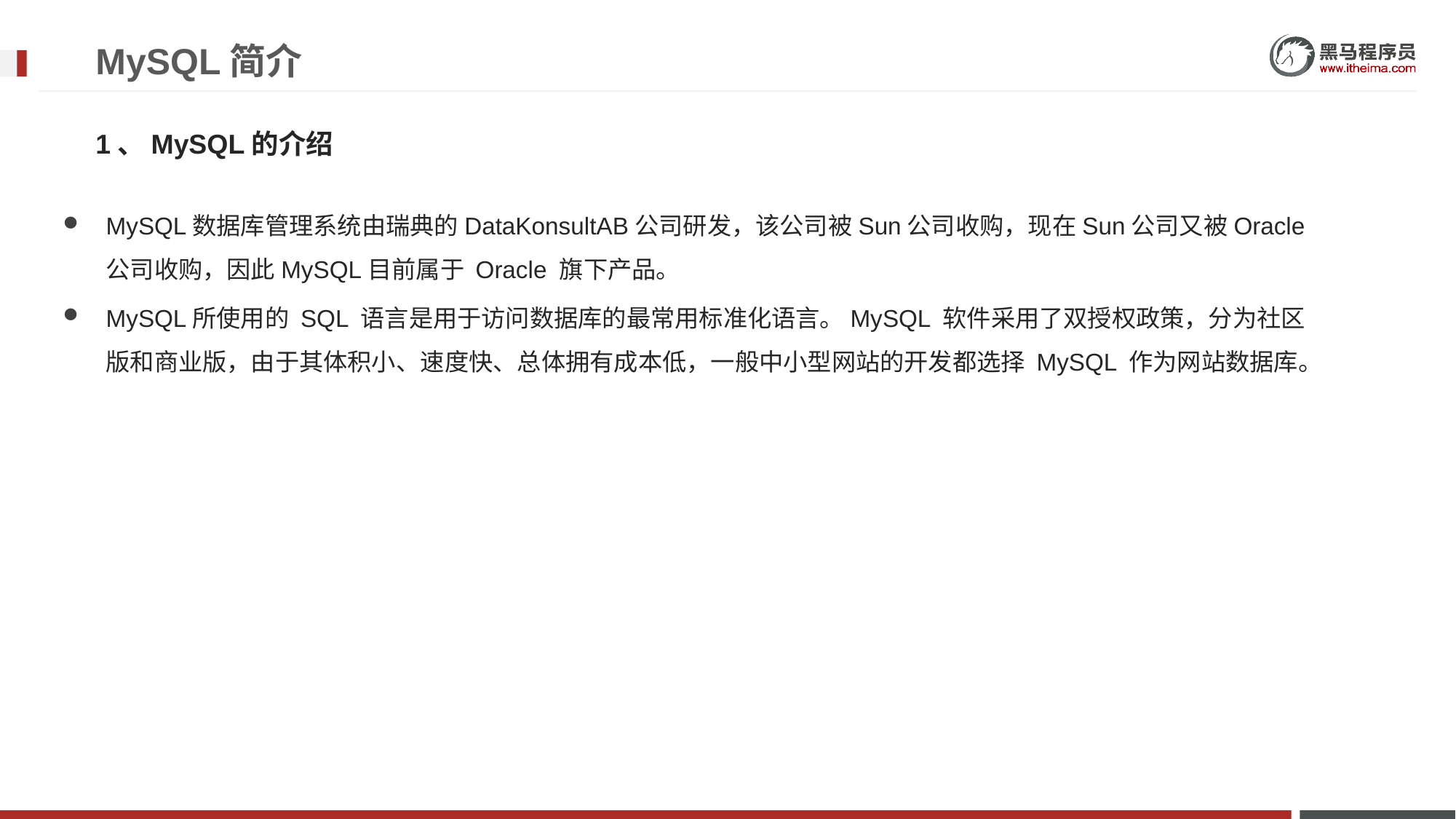

# MySQL简介
1、MySQL的介绍
MySQL数据库管理系统由瑞典的DataKonsultAB公司研发，该公司被Sun公司收购，现在Sun公司又被Oracle公司收购，因此MySQL目前属于 Oracle 旗下产品。
MySQL所使用的 SQL 语言是用于访问数据库的最常用标准化语言。MySQL 软件采用了双授权政策，分为社区版和商业版，由于其体积小、速度快、总体拥有成本低，一般中小型网站的开发都选择 MySQL 作为网站数据库。